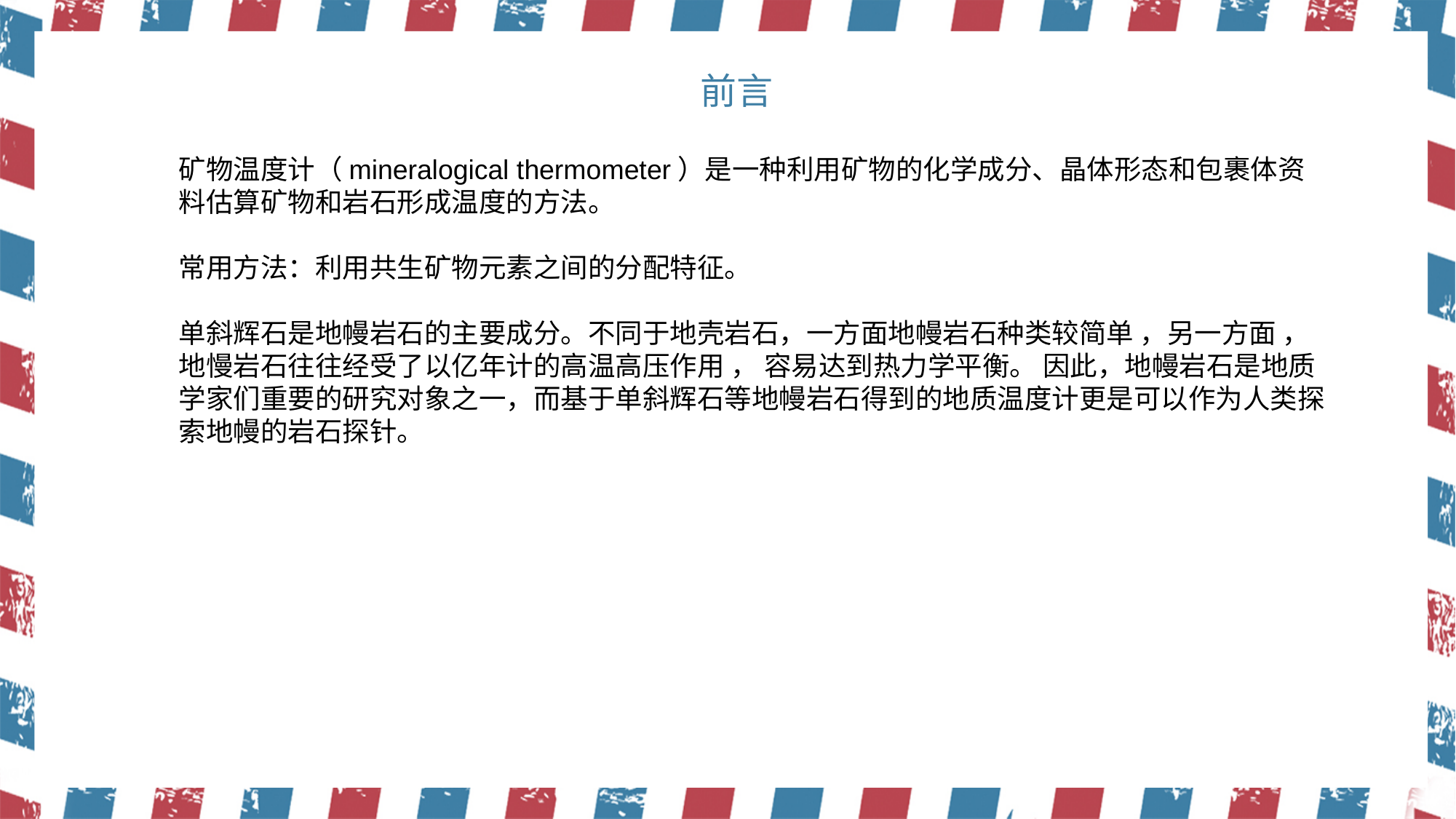

前言
矿物温度计（mineralogical thermometer）是一种利用矿物的化学成分、晶体形态和包裹体资料估算矿物和岩石形成温度的方法。

常用方法：利用共生矿物元素之间的分配特征。

单斜辉石是地幔岩石的主要成分。不同于地壳岩石，一方面地幔岩石种类较简单 ，另一方面 ， 地慢岩石往往经受了以亿年计的高温高压作用 ， 容易达到热力学平衡。 因此，地幔岩石是地质学家们重要的研究对象之一，而基于单斜辉石等地幔岩石得到的地质温度计更是可以作为人类探索地幔的岩石探针。